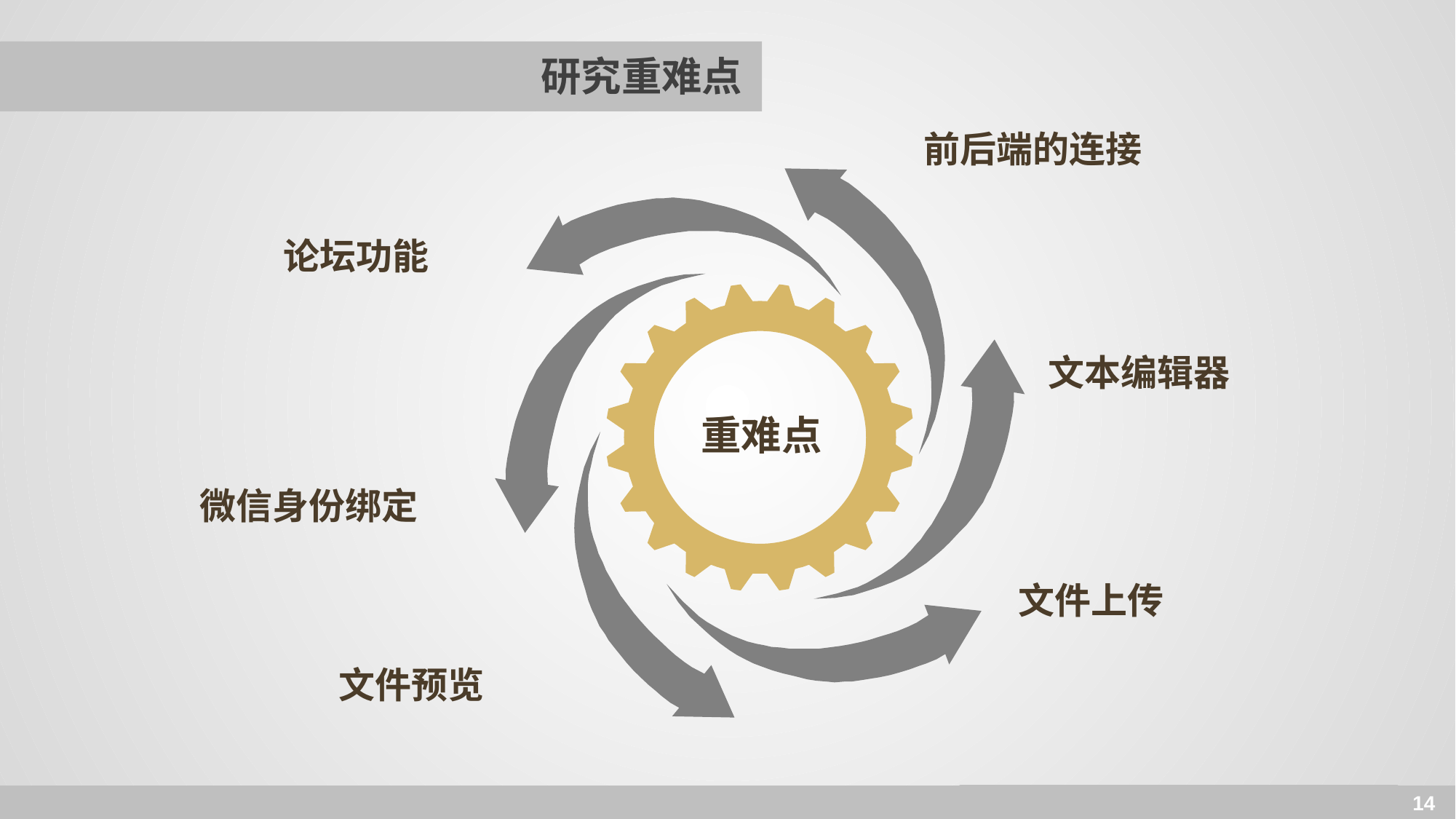

# 研究重难点
前后端的连接

论坛功能

文本编辑器

重难点

微信身份绑定

文件上传

文件预览